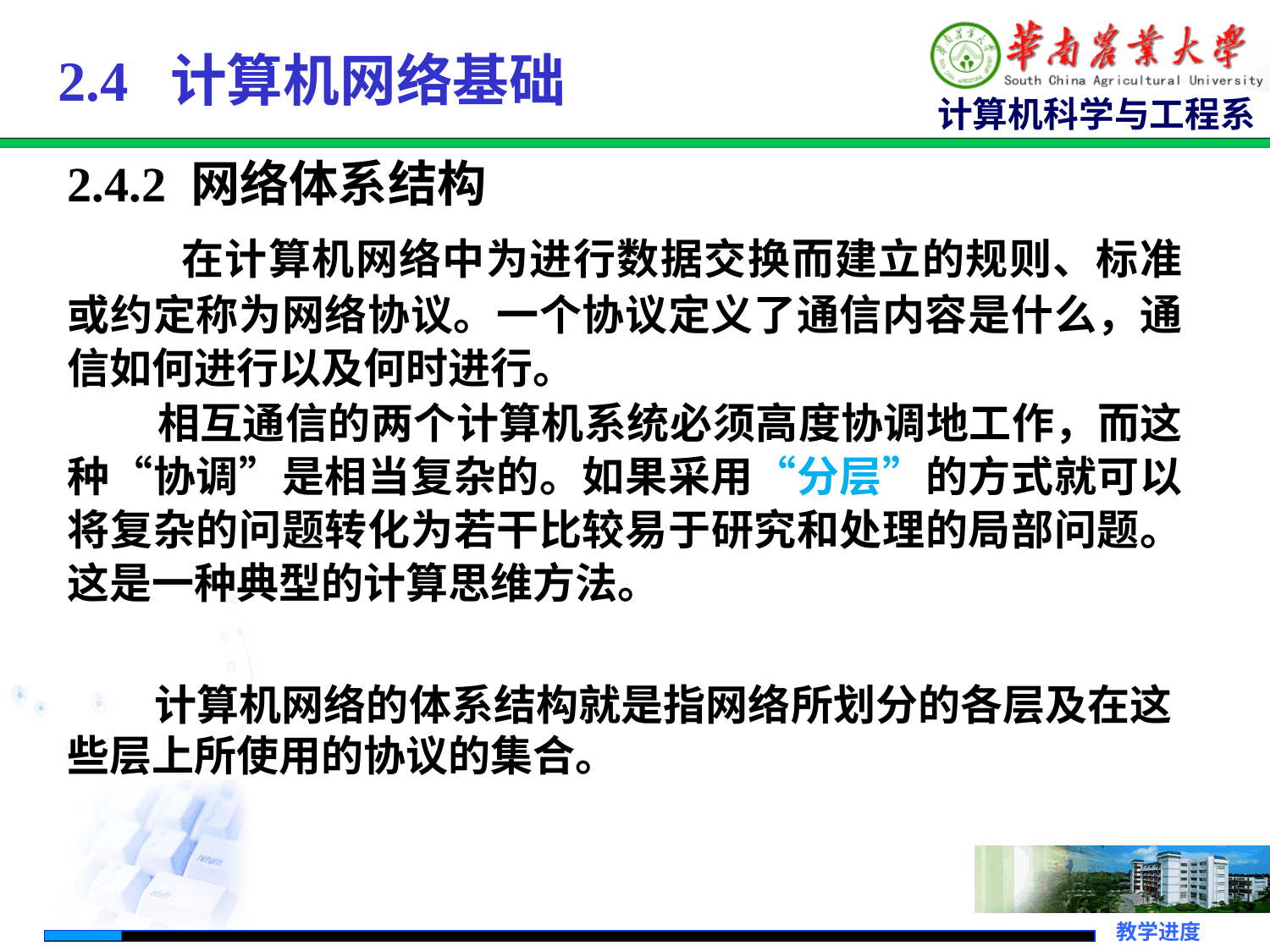

# 2.4  计算机网络基础
2.4.2 网络体系结构
       在计算机网络中为进行数据交换而建立的规则、标准或约定称为网络协议。一个协议定义了通信内容是什么，通信如何进行以及何时进行。
        相互通信的两个计算机系统必须高度协调地工作，而这种“协调”是相当复杂的。如果采用“分层”的方式就可以将复杂的问题转化为若干比较易于研究和处理的局部问题。这是一种典型的计算思维方法。
        计算机网络的体系结构就是指网络所划分的各层及在这些层上所使用的协议的集合。